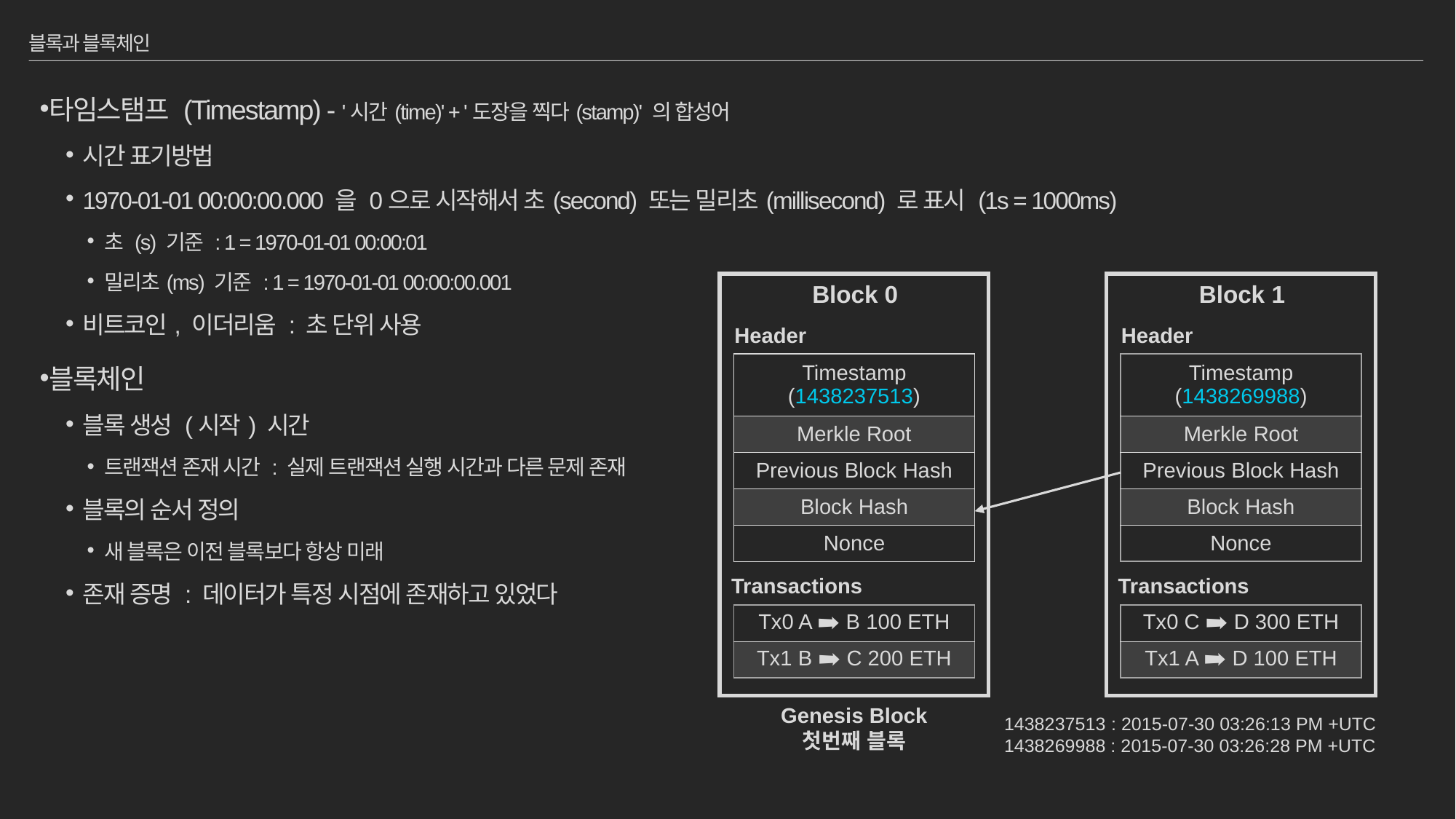

# 블록과 블록체인
타임스탬프 (Timestamp) - '시간(time)' + '도장을 찍다(stamp)' 의 합성어
시간 표기방법
1970-01-01 00:00:00.000 을 0으로 시작해서 초(second) 또는 밀리초(millisecond) 로 표시 (1s = 1000ms)
초 (s) 기준 : 1 = 1970-01-01 00:00:01
밀리초(ms) 기준 : 1 = 1970-01-01 00:00:00.001
비트코인, 이더리움 : 초 단위 사용
블록체인
블록 생성 (시작) 시간
트랜잭션 존재 시간 : 실제 트랜잭션 실행 시간과 다른 문제 존재
블록의 순서 정의
새 블록은 이전 블록보다 항상 미래
존재 증명 : 데이터가 특정 시점에 존재하고 있었다

Block 0
Block 1
Header
Header
| Timestamp (1438237513) |
| --- |
| Merkle Root |
| Previous Block Hash |
| Block Hash |
| Nonce |
| Timestamp (1438269988) |
| --- |
| Merkle Root |
| Previous Block Hash |
| Block Hash |
| Nonce |
Transactions
Transactions
| Tx0 A ➡ B 100 ETH |
| --- |
| Tx1 B ➡ C 200 ETH |
| Tx0 C ➡ D 300 ETH |
| --- |
| Tx1 A ➡ D 100 ETH |
Genesis Block
첫번째 블록
1438237513 : 2015-07-30 03:26:13 PM +UTC
1438269988 : 2015-07-30 03:26:28 PM +UTC